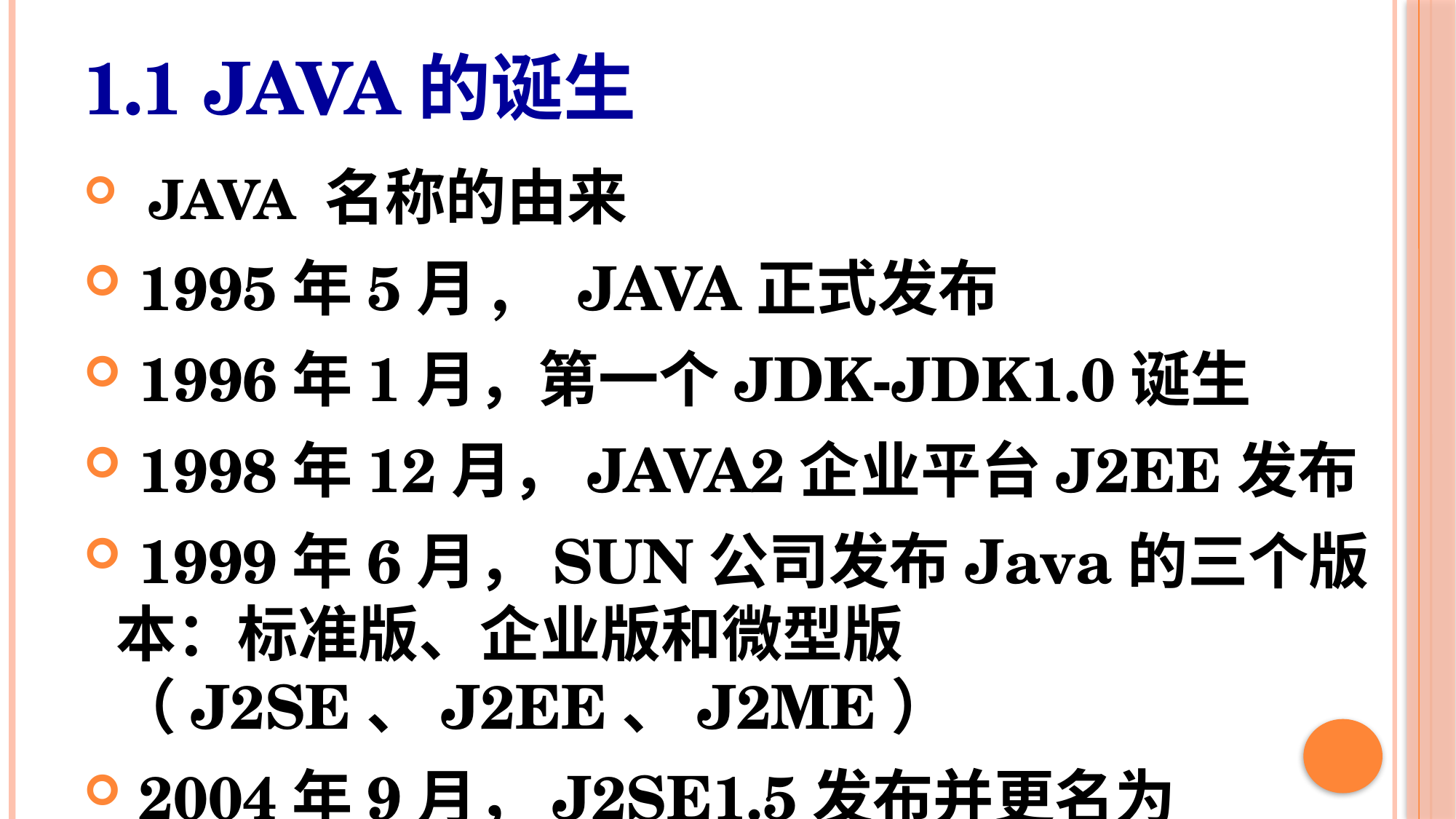

# 1.1 Java的诞生
  JAVA 名称的由来
 1995年5月,    JAVA正式发布
 1996年1月，第一个JDK-JDK1.0诞生
 1998年12月，JAVA2企业平台J2EE发布
 1999年6月，SUN公司发布Java的三个版本：标准版、企业版和微型版（J2SE、J2EE、J2ME）
 2004年9月，J2SE1.5发布并更名为J2SE5.0

11